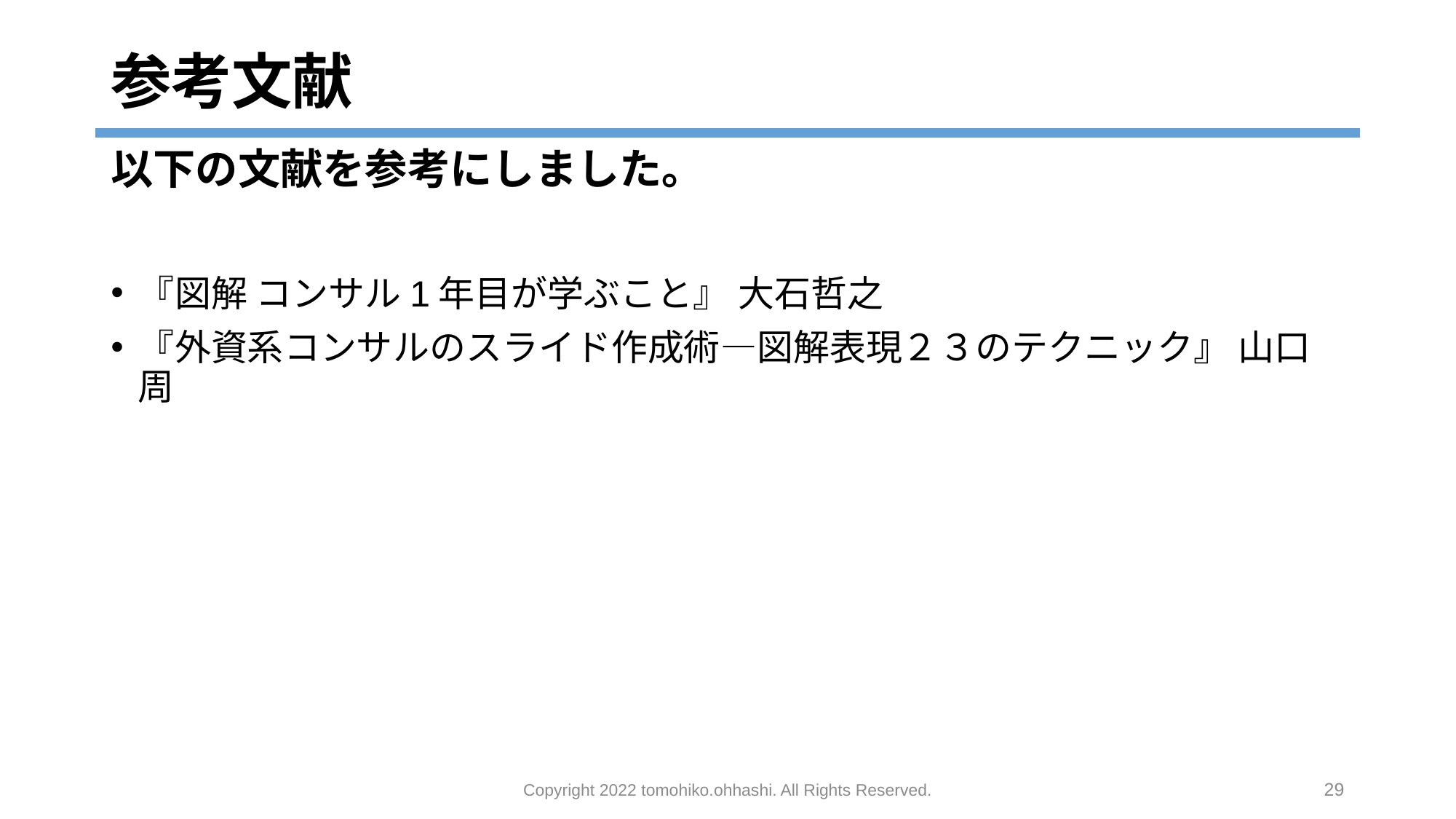

# 参考文献
以下の文献を参考にしました｡
『図解 コンサル1年目が学ぶこと』 大石哲之
『外資系コンサルのスライド作成術―図解表現２３のテクニック』 山口周
Copyright 2022 tomohiko.ohhashi. All Rights Reserved.
29